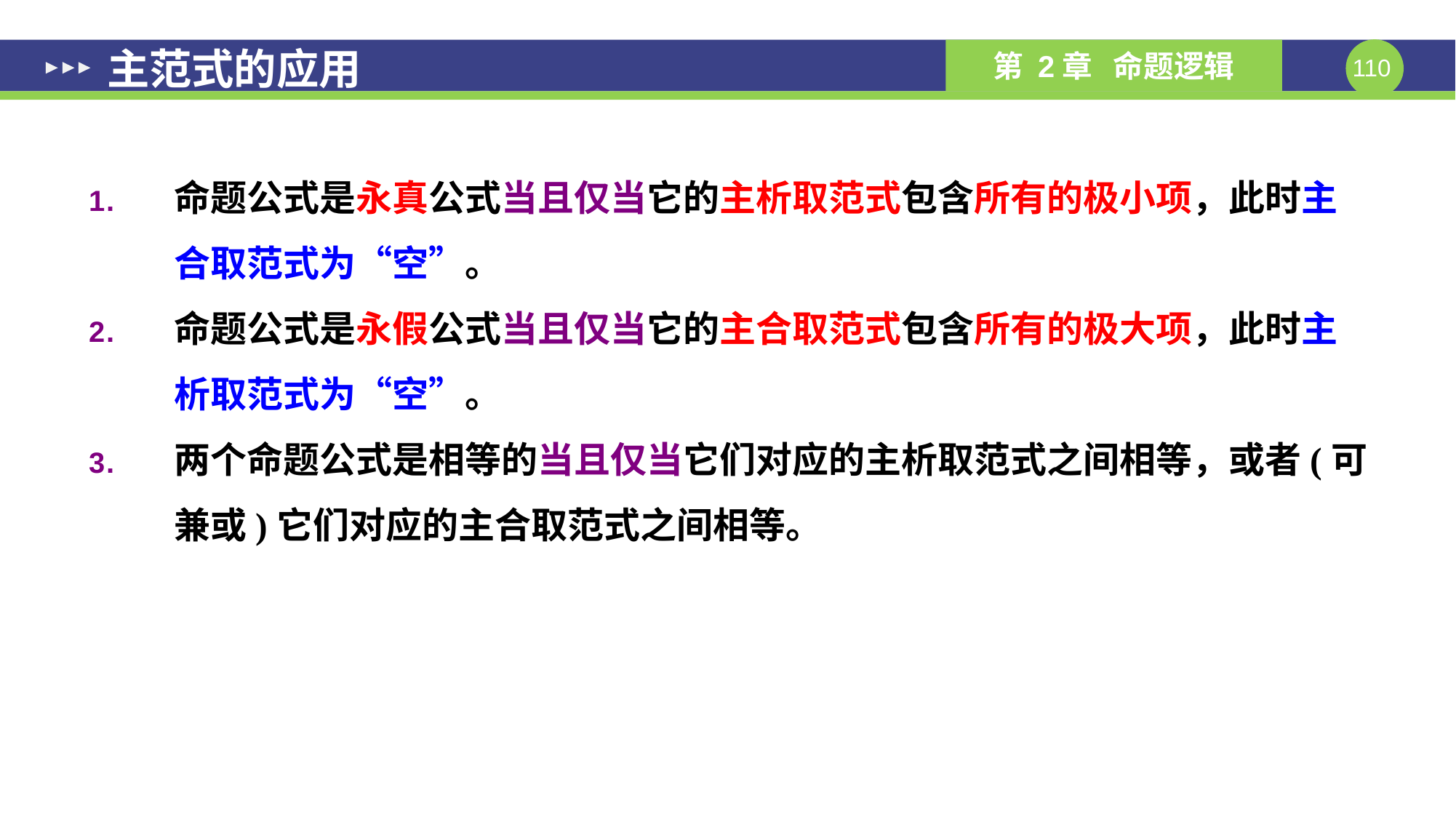

# 主范式的应用
命题公式是永真公式当且仅当它的主析取范式包含所有的极小项，此时主合取范式为“空”。
命题公式是永假公式当且仅当它的主合取范式包含所有的极大项，此时主析取范式为“空”。
两个命题公式是相等的当且仅当它们对应的主析取范式之间相等，或者(可兼或)它们对应的主合取范式之间相等。